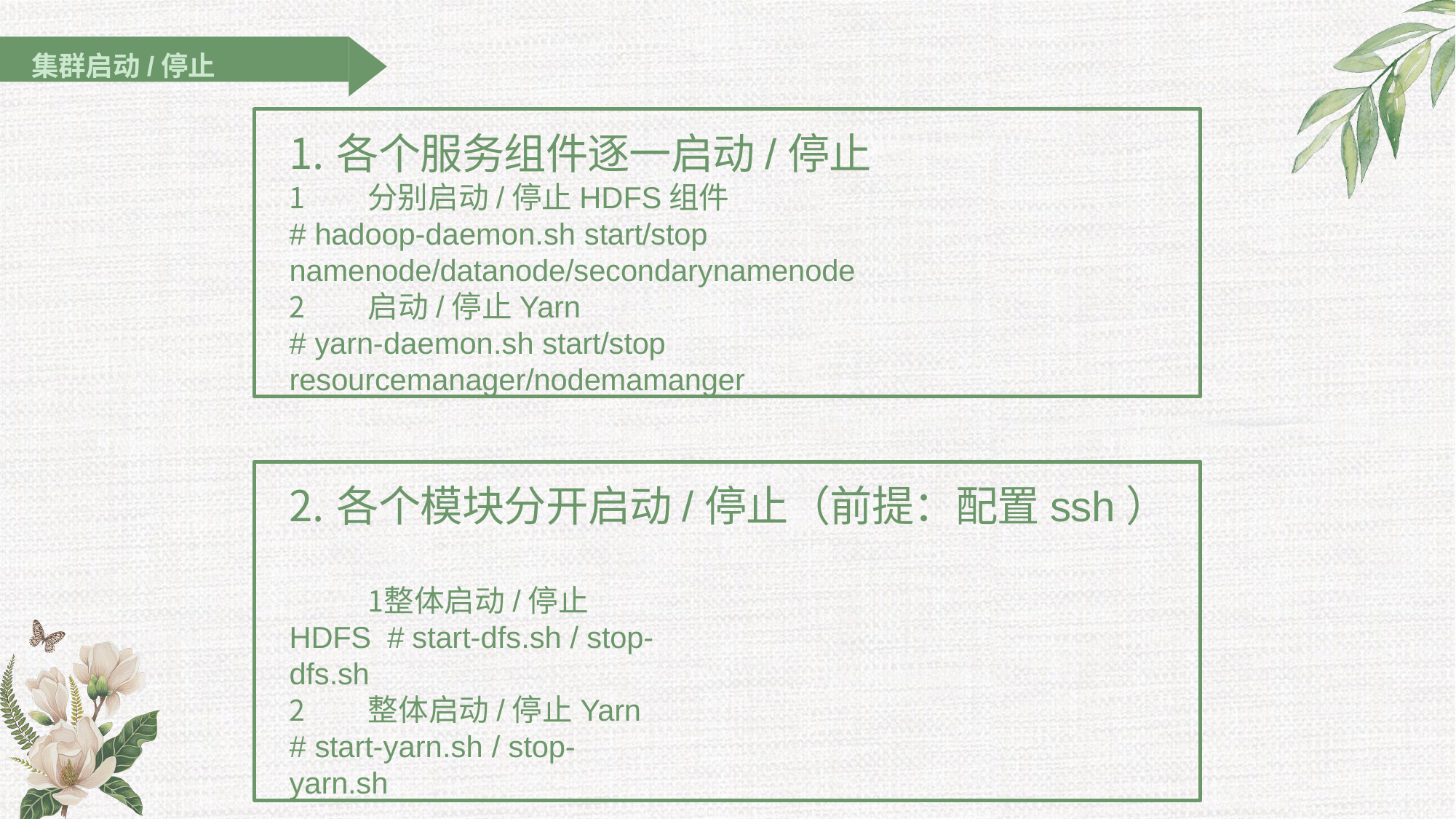

集群启动/停止
各个服务组件逐一启动/停止
分别启动/停止HDFS组件
# hadoop-daemon.sh start/stop namenode/datanode/secondarynamenode
启动/停止Yarn
# yarn-daemon.sh start/stop
resourcemanager/nodemamanger
各个模块分开启动/停止（前提：配置ssh）
整体启动/停止HDFS # start-dfs.sh / stop-dfs.sh
整体启动/停止Yarn
# start-yarn.sh / stop-yarn.sh